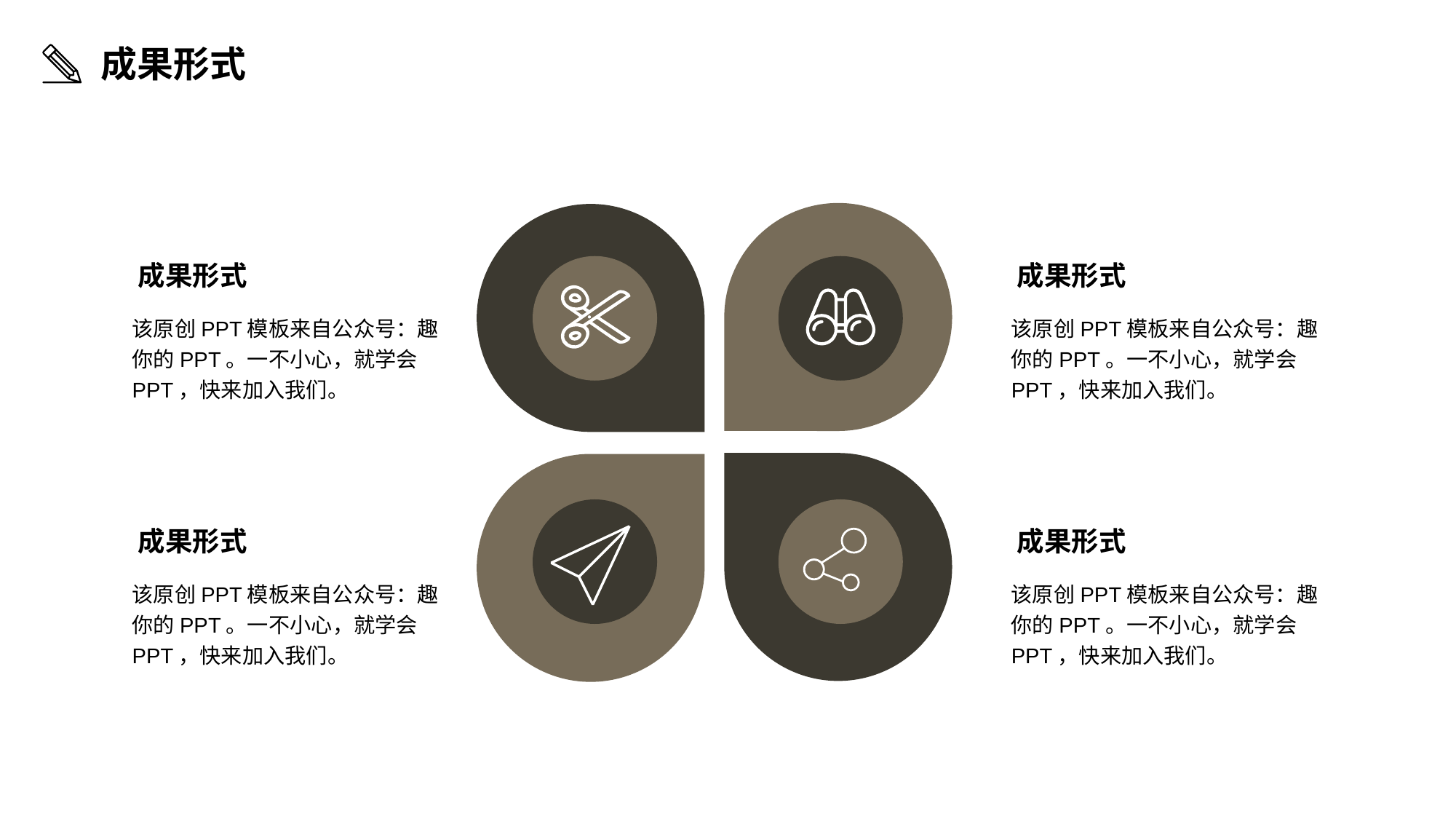

成果形式

成果形式
成果形式

该原创PPT模板来自公众号：趣你的PPT。一不小心，就学会PPT，快来加入我们。
该原创PPT模板来自公众号：趣你的PPT。一不小心，就学会PPT，快来加入我们。

成果形式
成果形式

该原创PPT模板来自公众号：趣你的PPT。一不小心，就学会PPT，快来加入我们。
该原创PPT模板来自公众号：趣你的PPT。一不小心，就学会PPT，快来加入我们。